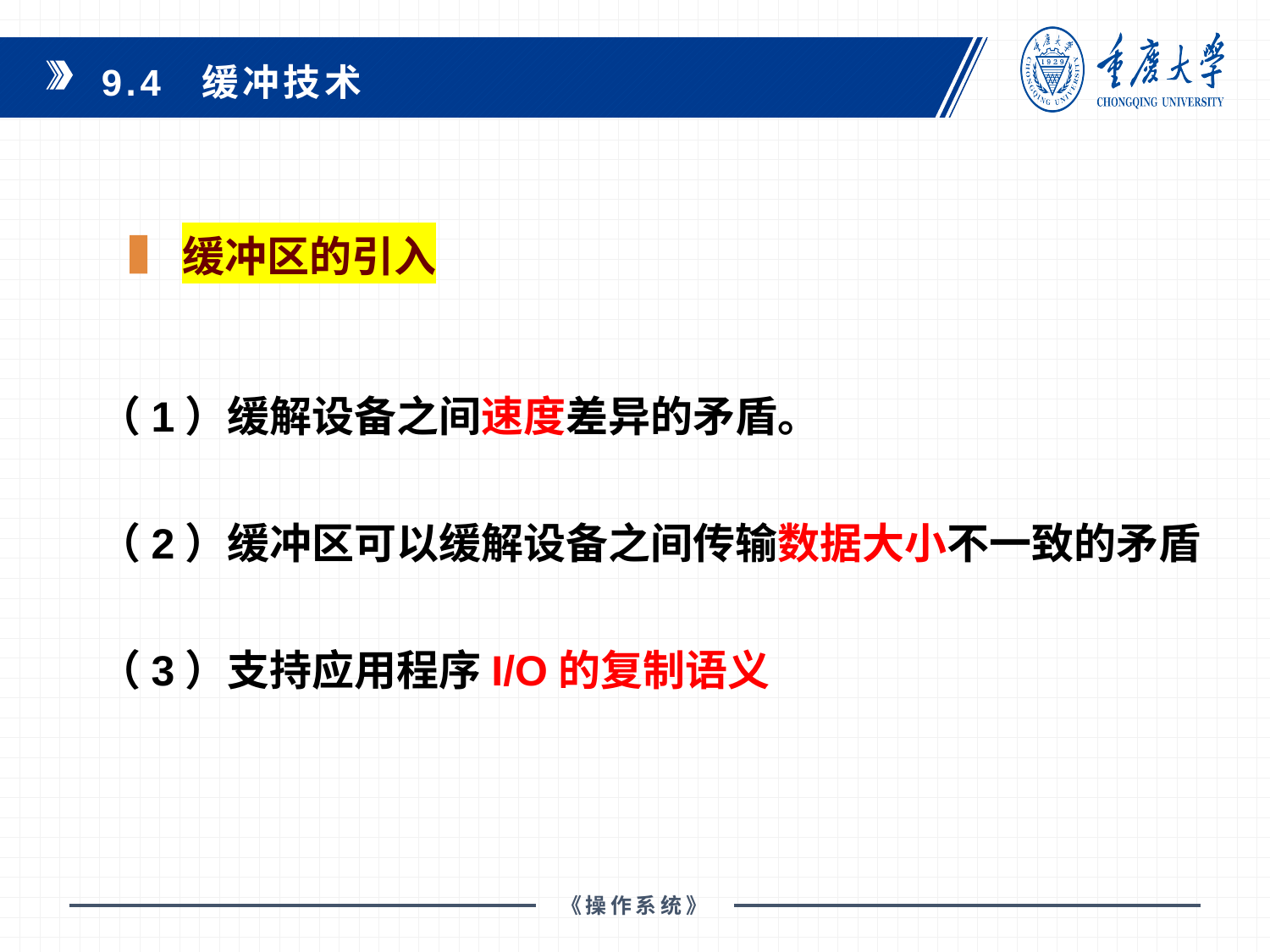

9.4  缓冲技术
缓冲区的引入

（1）缓解设备之间速度差异的矛盾。

（2）缓冲区可以缓解设备之间传输数据大小不一致的矛盾

（3）支持应用程序I/O的复制语义